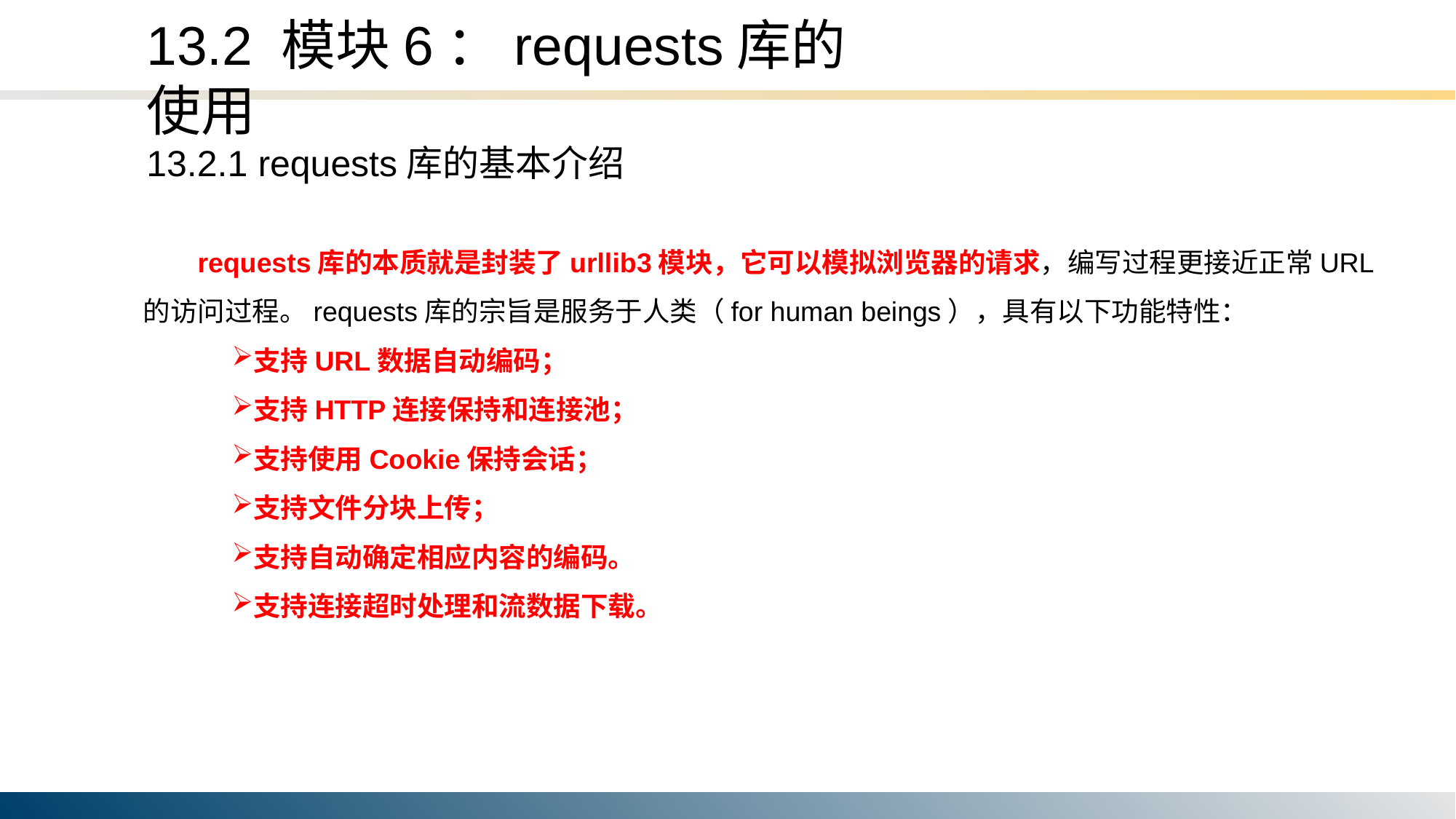

13.2 模块6：requests库的使用
13.2.1 requests库的基本介绍
requests库的本质就是封装了urllib3模块，它可以模拟浏览器的请求，编写过程更接近正常URL的访问过程。requests库的宗旨是服务于人类（for human beings），具有以下功能特性：
支持URL数据自动编码；
支持HTTP连接保持和连接池；
支持使用Cookie保持会话；
支持文件分块上传；
支持自动确定相应内容的编码。
支持连接超时处理和流数据下载。